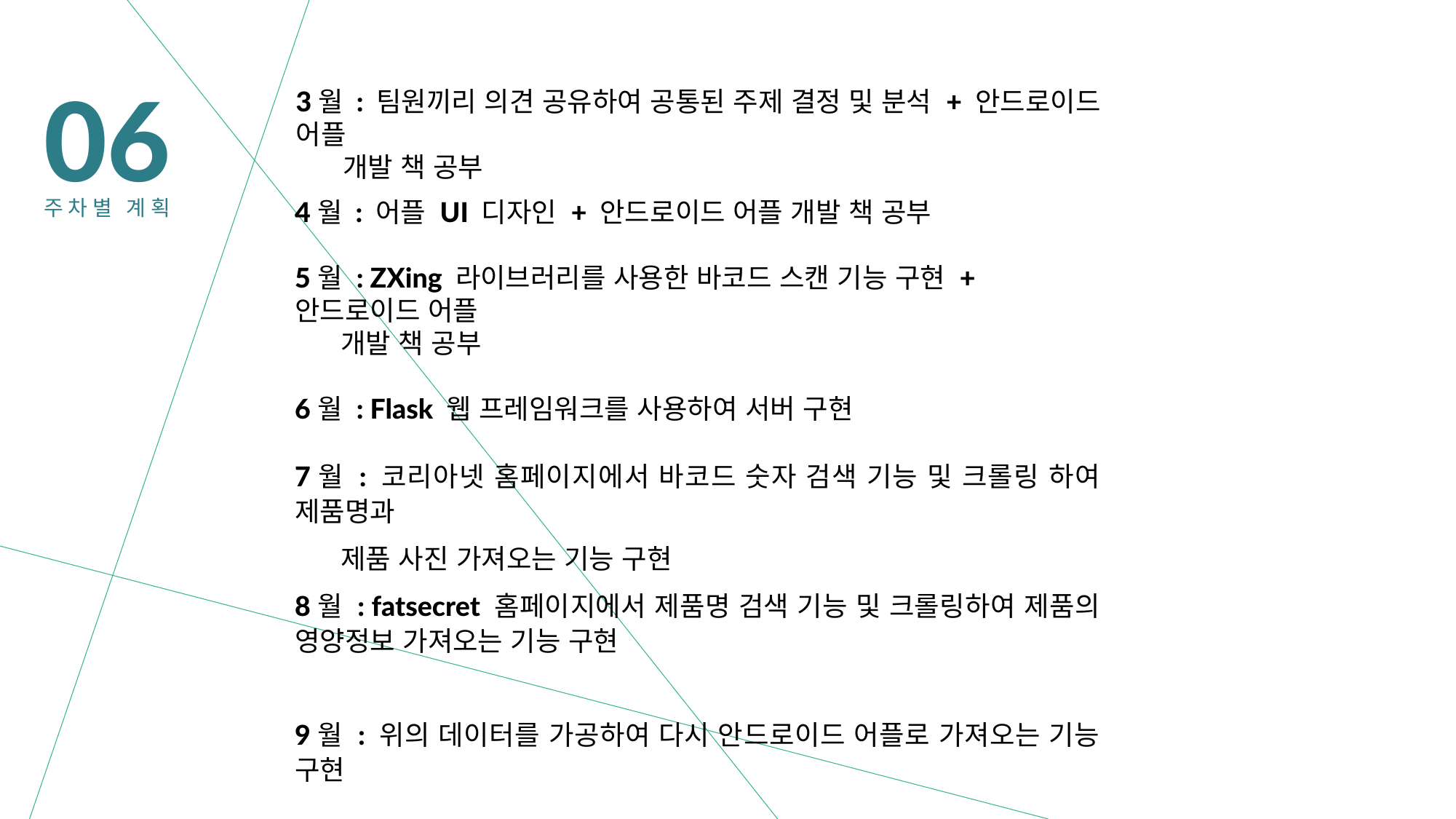

06
3월 : 팀원끼리 의견 공유하여 공통된 주제 결정 및 분석 + 안드로이드 어플
      개발 책 공부
주차별 계획
4월 : 어플 UI 디자인 + 안드로이드 어플 개발 책 공부

5월 : ZXing 라이브러리를 사용한 바코드 스캔 기능 구현 + 안드로이드 어플
      개발 책 공부

6월 : Flask 웹 프레임워크를 사용하여 서버 구현

7월 : 코리아넷 홈페이지에서 바코드 숫자 검색 기능 및 크롤링 하여 제품명과
      제품 사진 가져오는 기능 구현
8월 : fatsecret 홈페이지에서 제품명 검색 기능 및 크롤링하여 제품의 영양정보 가져오는 기능 구현

9월 : 위의 데이터를 가공하여 다시 안드로이드 어플로 가져오는 기능 구현

10월 : 섭취한 식품들의 영양정보와 권장 영양소 비교 기능 등의 부가 기능 구현